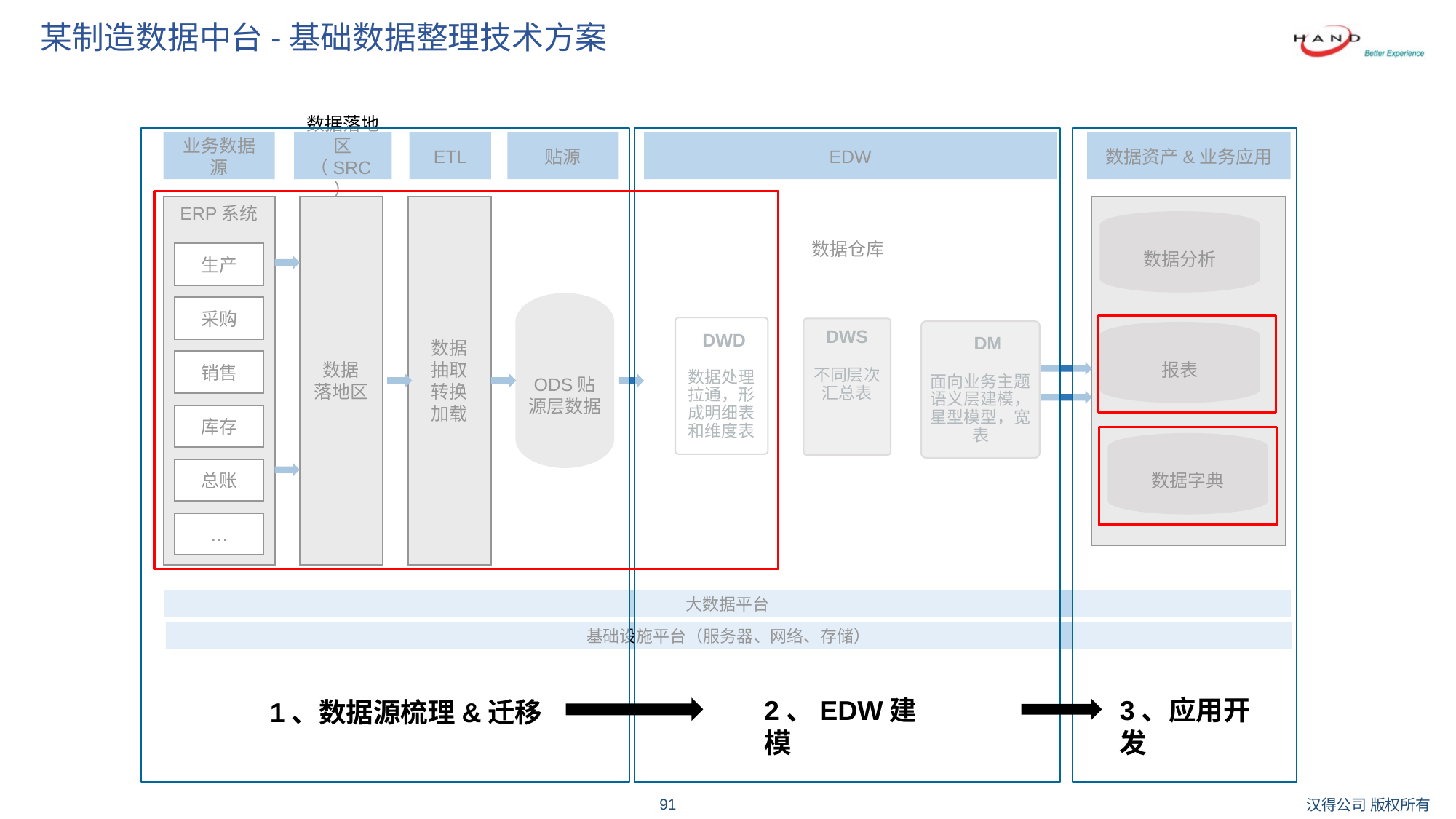

# 某制造数据中台-基础数据整理技术方案

2、EDW建模
3、应用开发
1、数据源梳理&迁移

业务数据源
数据落地区（SRC）
ETL
贴源
EDW
数据资产&业务应用

ERP系统
数据
落地区
数据
抽取
转换
加载

数据分析
数据仓库

生产

ODS贴源层数据
采购

 DWD

数据处理拉通，形成明细表和维度表
DWS

不同层次汇总表
   DM

面向业务主题语义层建模，星型模型，宽表
报表
销售

库存

数据字典
总账

…
大数据平台
基础设施平台（服务器、网络、存储）